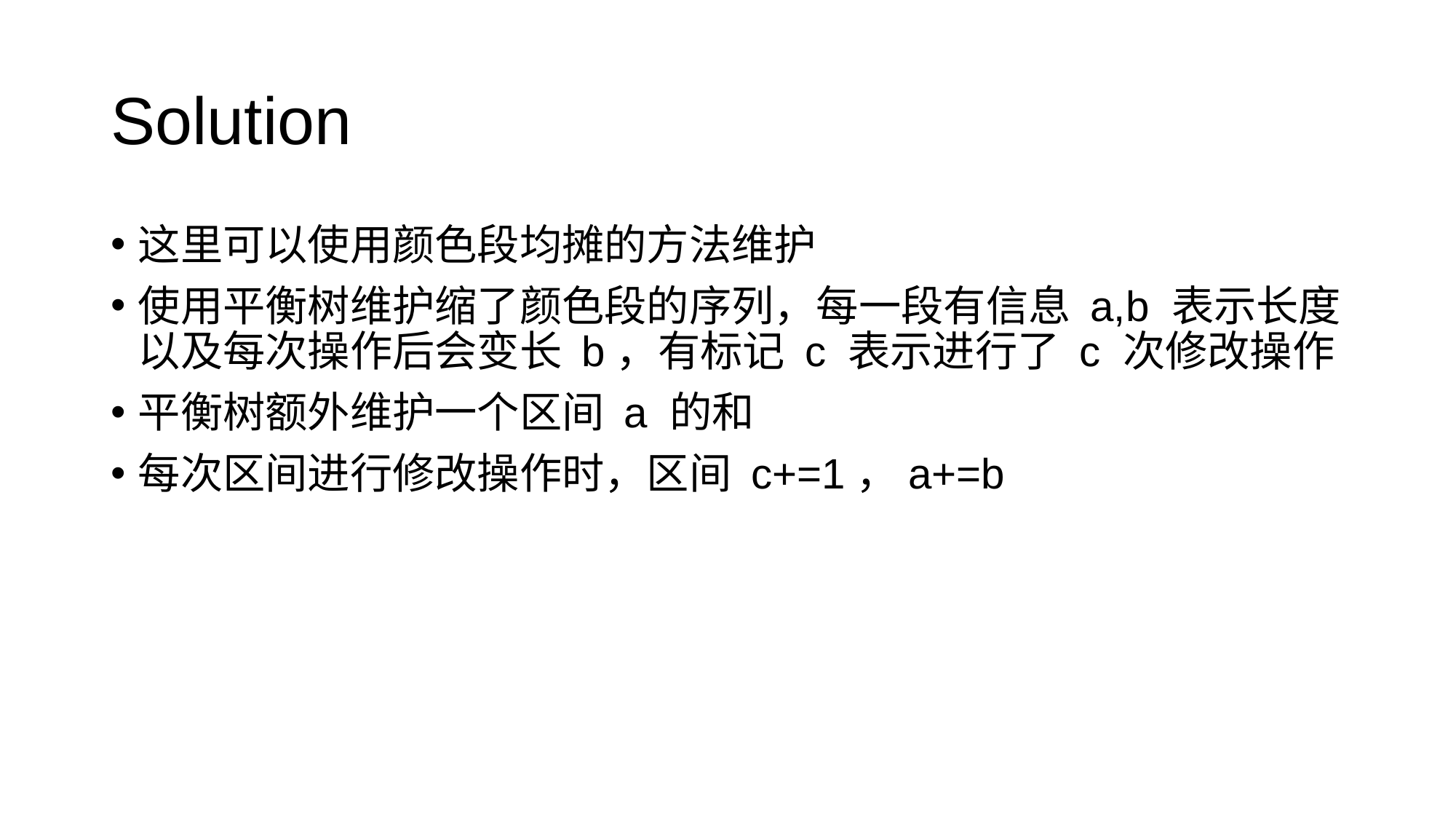

# Solution
这里可以使用颜色段均摊的方法维护
使用平衡树维护缩了颜色段的序列，每一段有信息 a,b 表示长度以及每次操作后会变长 b，有标记 c 表示进行了 c 次修改操作
平衡树额外维护一个区间 a 的和
每次区间进行修改操作时，区间 c+=1，a+=b